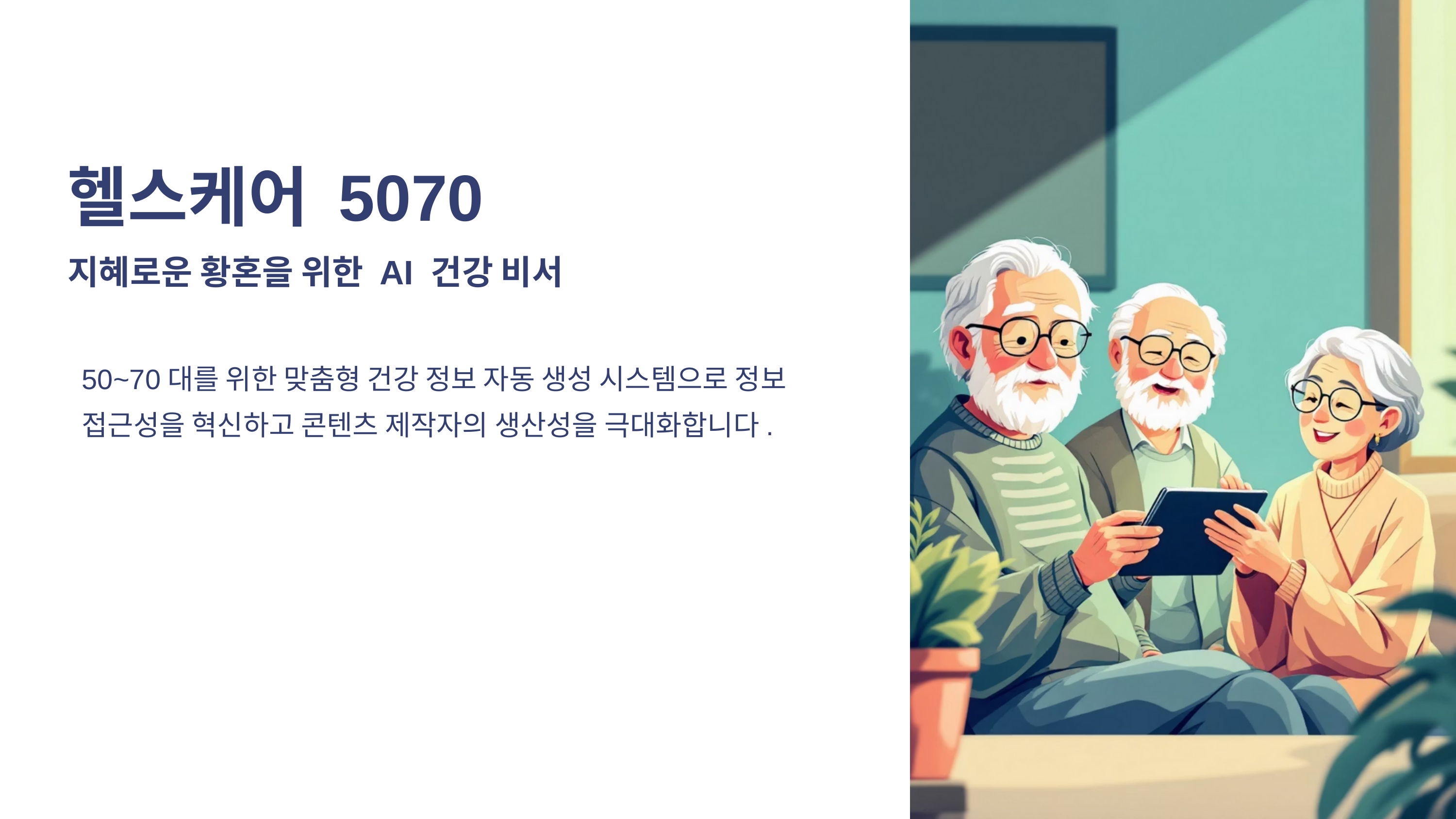

헬스케어 5070
지혜로운 황혼을 위한 AI 건강 비서
50~70대를 위한 맞춤형 건강 정보 자동 생성 시스템으로 정보
접근성을 혁신하고 콘텐츠 제작자의 생산성을 극대화합니다.